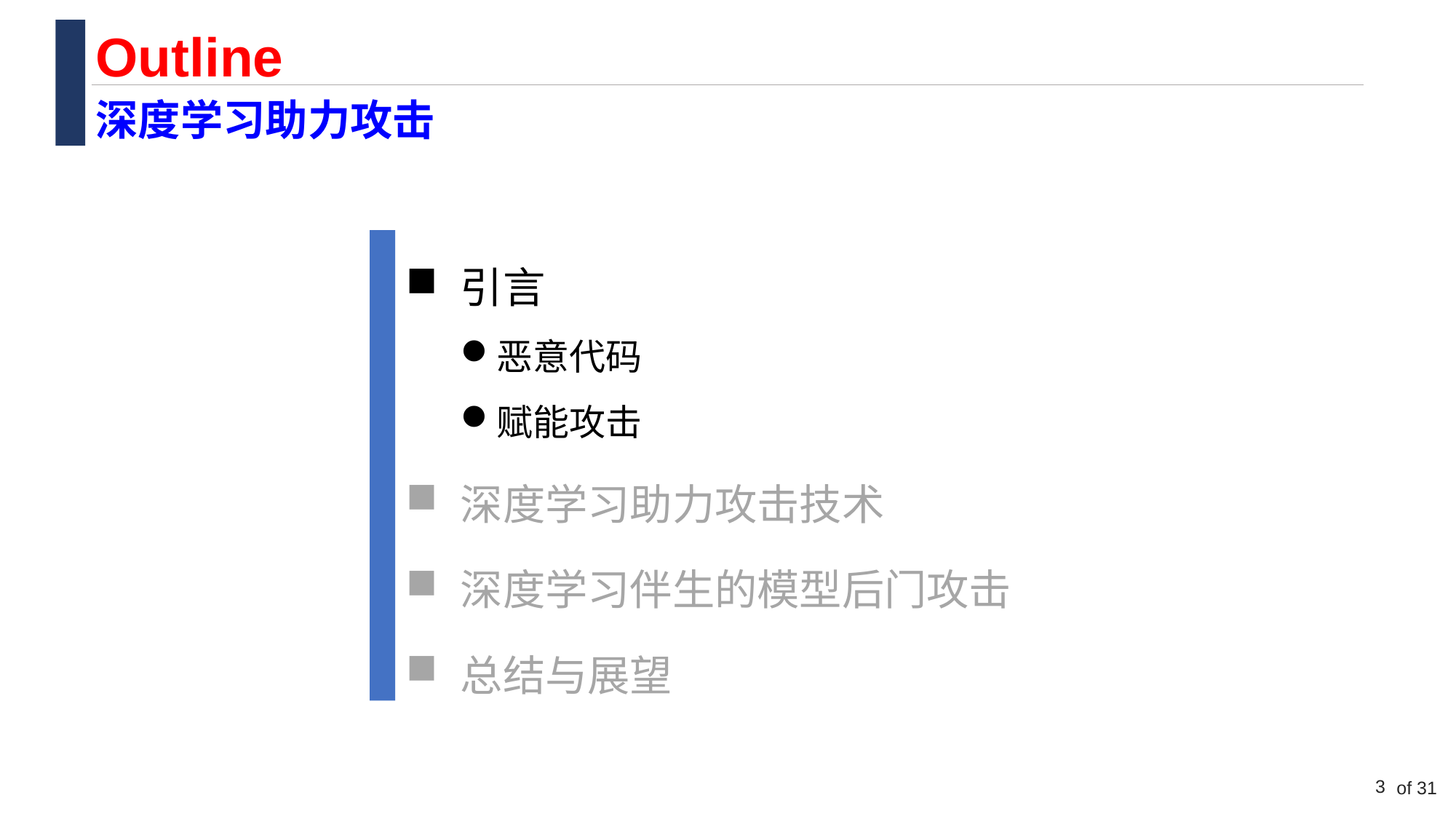

Outline
深度学习助力攻击

引言
恶意代码
赋能攻击
深度学习助力攻击技术
深度学习伴生的模型后门攻击
总结与展望
3